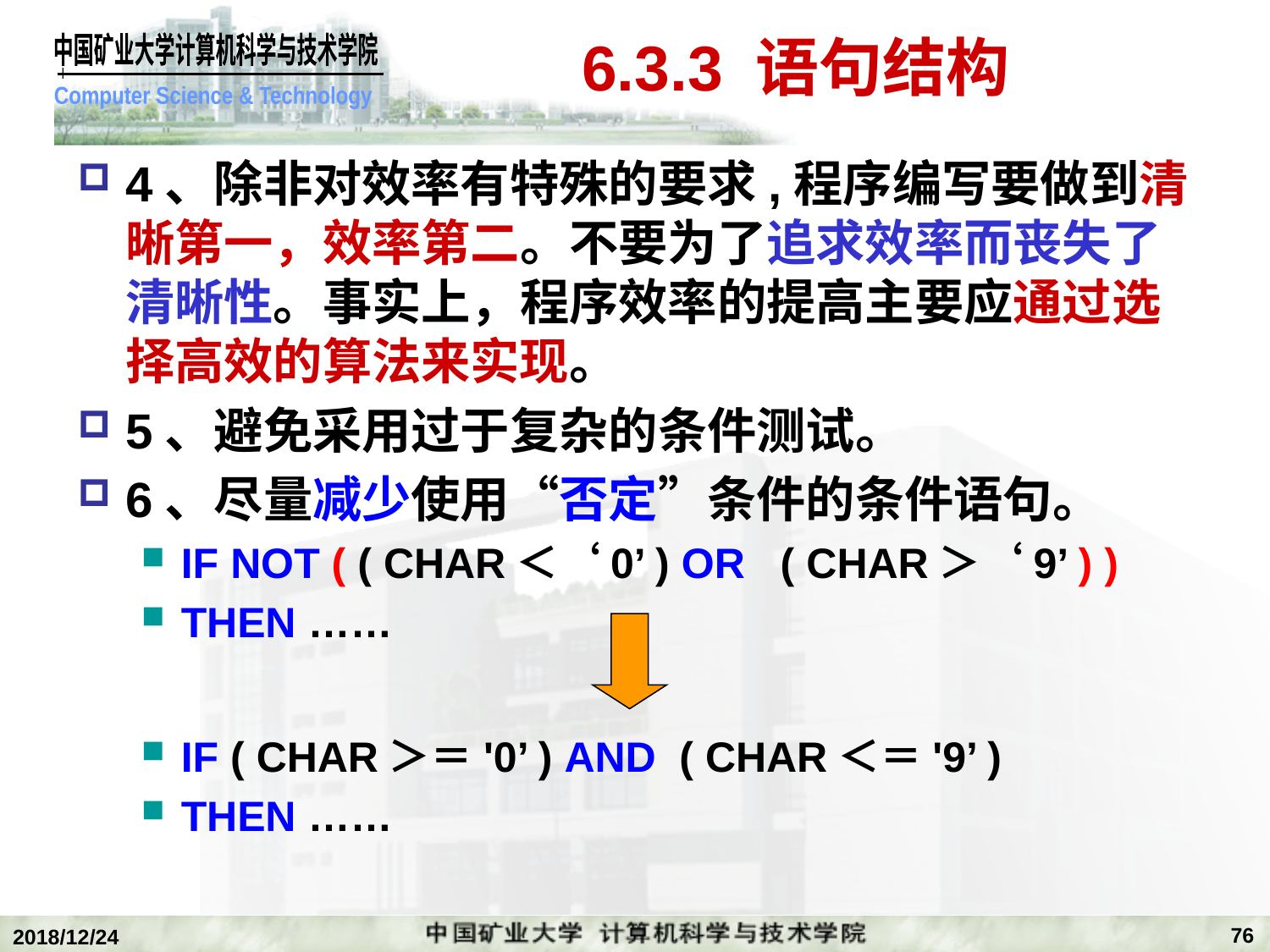

# 6.3.3 语句结构
4、除非对效率有特殊的要求,程序编写要做到清晰第一，效率第二。不要为了追求效率而丧失了清晰性。事实上，程序效率的提高主要应通过选择高效的算法来实现。
5、避免采用过于复杂的条件测试。
6、尽量减少使用“否定”条件的条件语句。
IF NOT ( ( CHAR＜‘0’ ) OR   ( CHAR＞‘9’ ) )
THEN ……

IF ( CHAR＞＝'0’ ) AND  ( CHAR＜＝'9’ )
THEN ……

76
2018/12/24